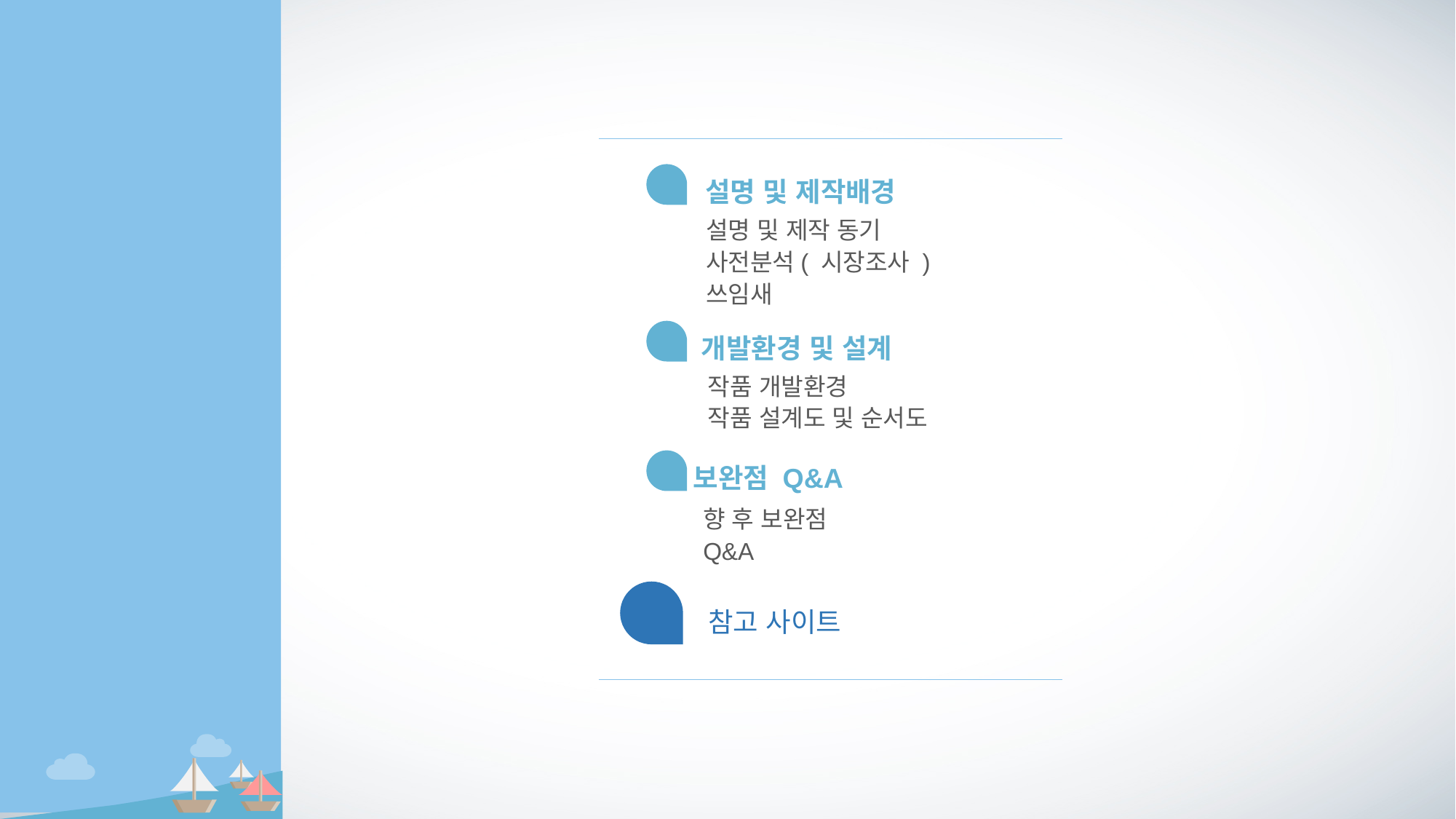

INDEX

01
설명 및 제작배경
설명 및 제작 동기
사전분석( 시장조사 )
쓰임새

02
개발환경 및 설계
작품 개발환경
작품 설계도 및 순서도

03
보완점 Q&A
향 후 보완점
Q&A

별첨
참고 사이트